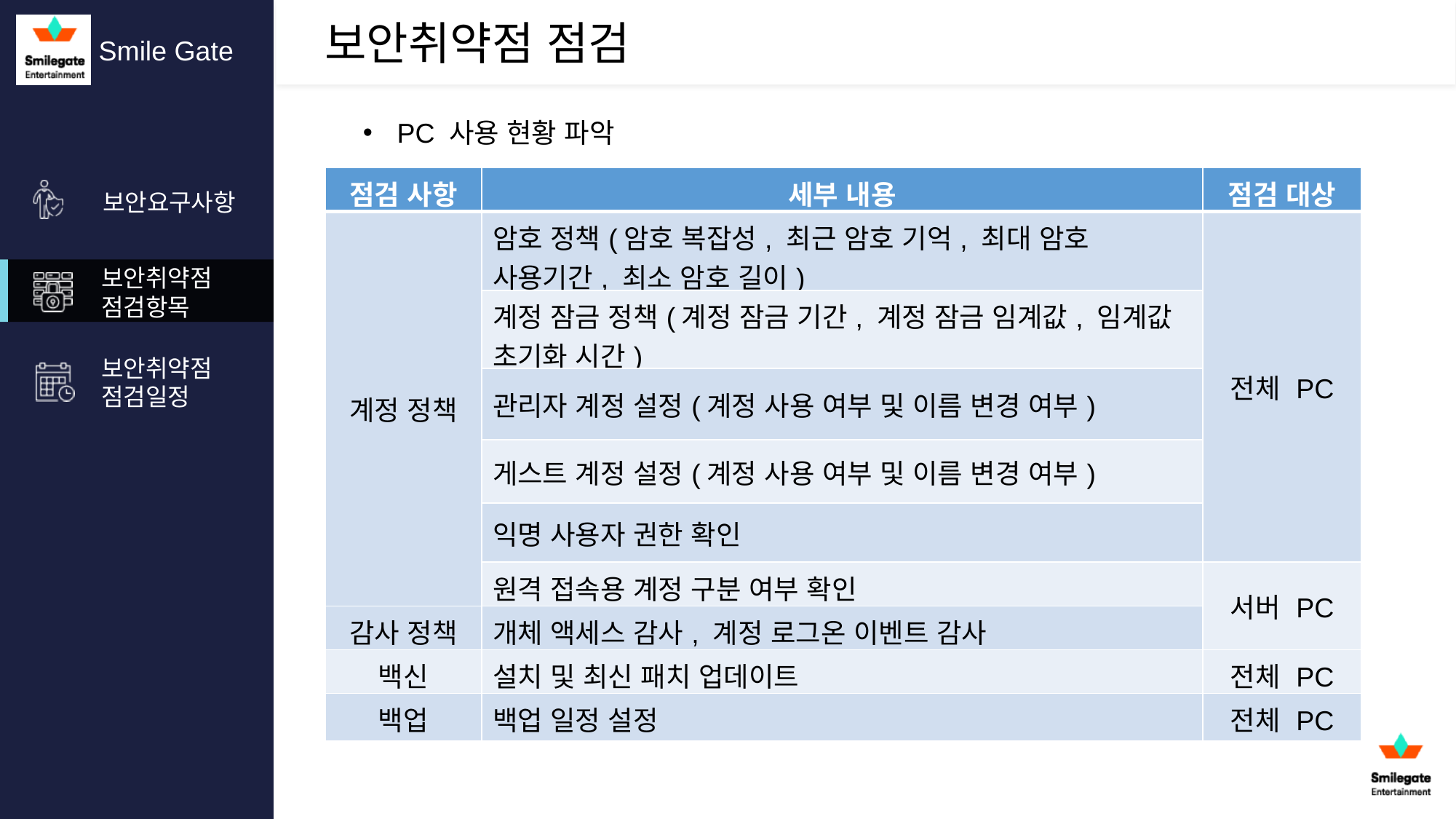

PC 사용 현황 파악
| 점검 사항 | 세부 내용 | 점검 대상 |
| --- | --- | --- |
| 계정 정책 | 암호 정책(암호 복잡성, 최근 암호 기억, 최대 암호 사용기간, 최소 암호 길이) | 전체 PC |
|  | 계정 잠금 정책(계정 잠금 기간, 계정 잠금 임계값, 임계값 초기화 시간) |  |
|  | 관리자 계정 설정(계정 사용 여부 및 이름 변경 여부) |  |
|  | 게스트 계정 설정(계정 사용 여부 및 이름 변경 여부) |  |
|  | 익명 사용자 권한 확인 |  |
|  | 원격 접속용 계정 구분 여부 확인 | 서버 PC |
| 감사 정책 | 개체 액세스 감사, 계정 로그온 이벤트 감사 |  |
| 백신 | 설치 및 최신 패치 업데이트 | 전체 PC |
| 백업 | 백업 일정 설정 | 전체 PC |